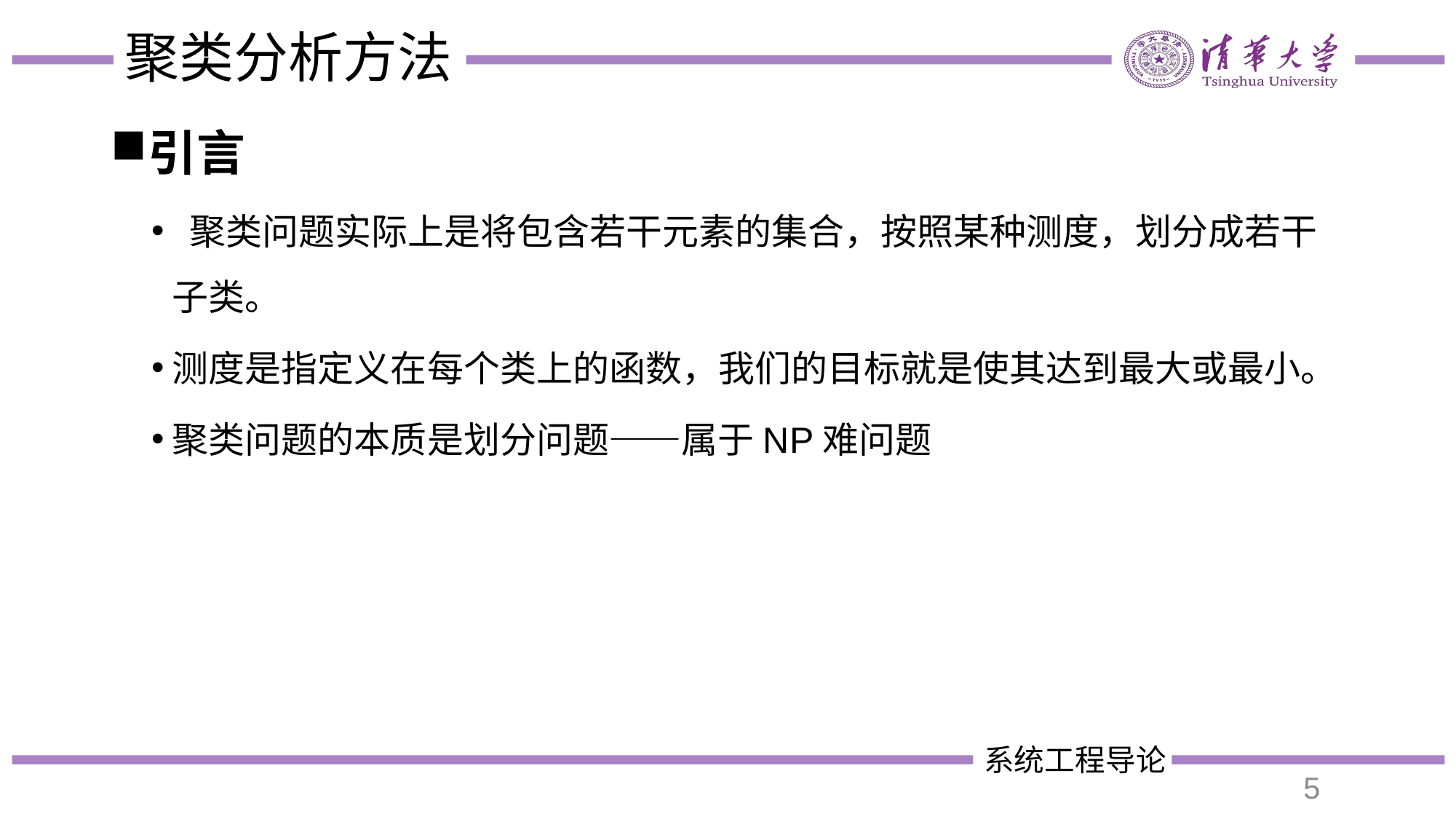

# 聚类分析方法
引言
 聚类问题实际上是将包含若干元素的集合，按照某种测度，划分成若干子类。
测度是指定义在每个类上的函数，我们的目标就是使其达到最大或最小。
聚类问题的本质是划分问题——属于NP难问题
5